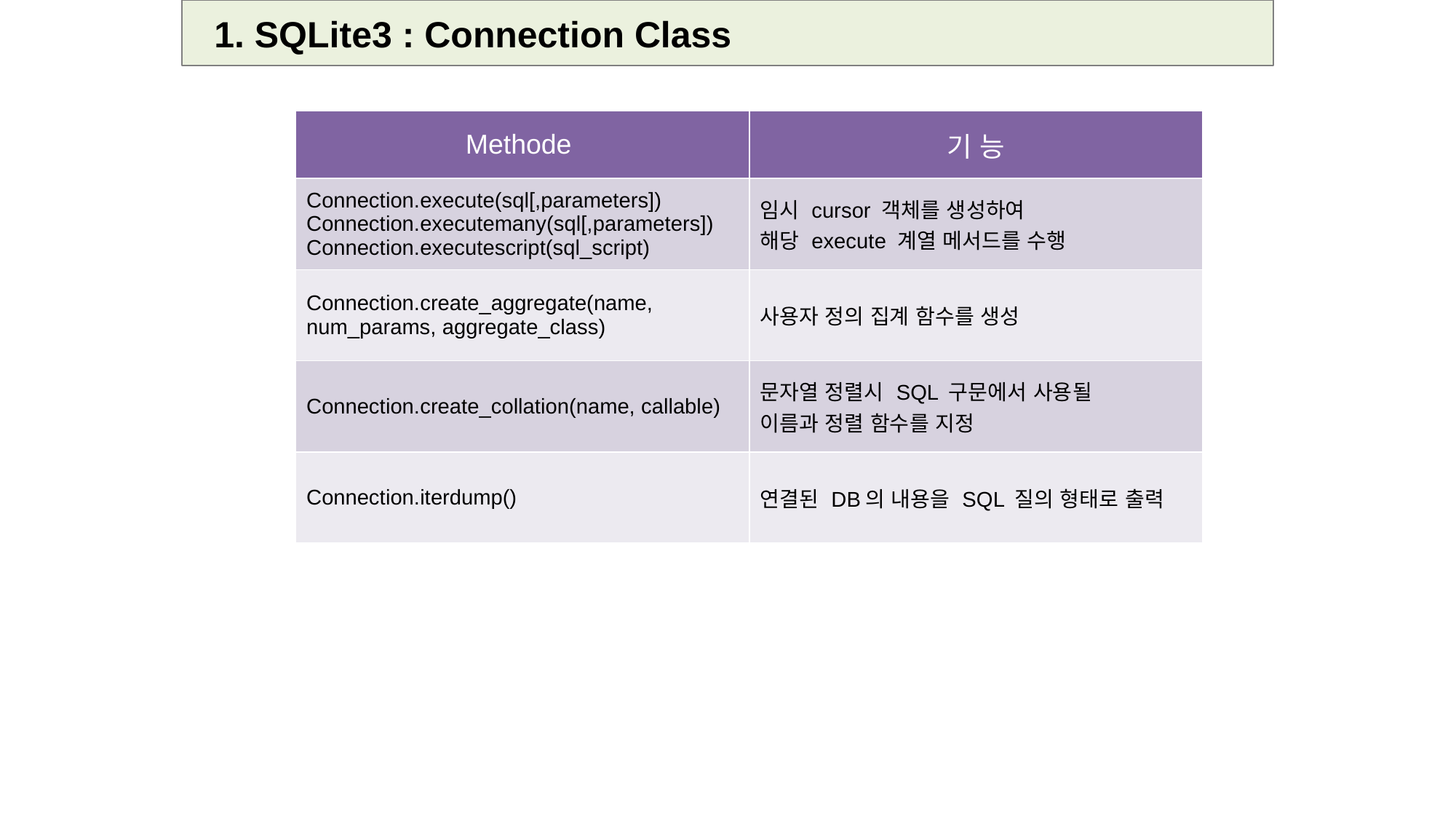

1. SQLite3 : Connection Class

| Methode | 기 능 |
| --- | --- |
| Connection.execute(sql[,parameters]) Connection.executemany(sql[,parameters]) Connection.executescript(sql\_script) | 임시 cursor 객체를 생성하여 해당 execute 계열 메서드를 수행 |
| Connection.create\_aggregate(name, num\_params, aggregate\_class) | 사용자 정의 집계 함수를 생성 |
| Connection.create\_collation(name, callable) | 문자열 정렬시 SQL 구문에서 사용될 이름과 정렬 함수를 지정 |
| Connection.iterdump() | 연결된 DB의 내용을 SQL 질의 형태로 출력 |